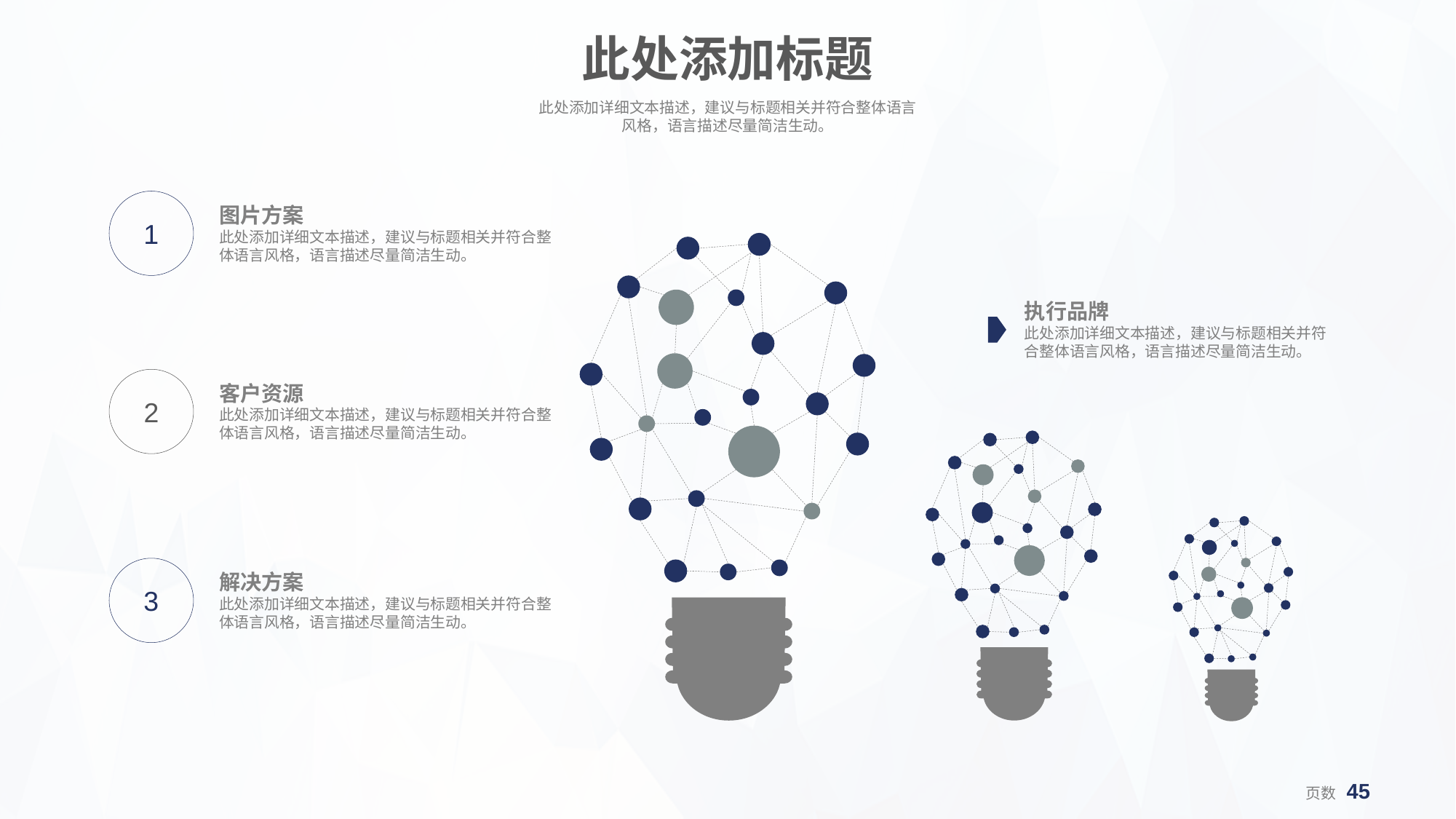

此处添加标题
此处添加详细文本描述，建议与标题相关并符合整体语言风格，语言描述尽量简洁生动。
1
图片方案
此处添加详细文本描述，建议与标题相关并符合整体语言风格，语言描述尽量简洁生动。

执行品牌
此处添加详细文本描述，建议与标题相关并符合整体语言风格，语言描述尽量简洁生动。

2
客户资源
此处添加详细文本描述，建议与标题相关并符合整体语言风格，语言描述尽量简洁生动。

3

解决方案
此处添加详细文本描述，建议与标题相关并符合整体语言风格，语言描述尽量简洁生动。

           页数  45